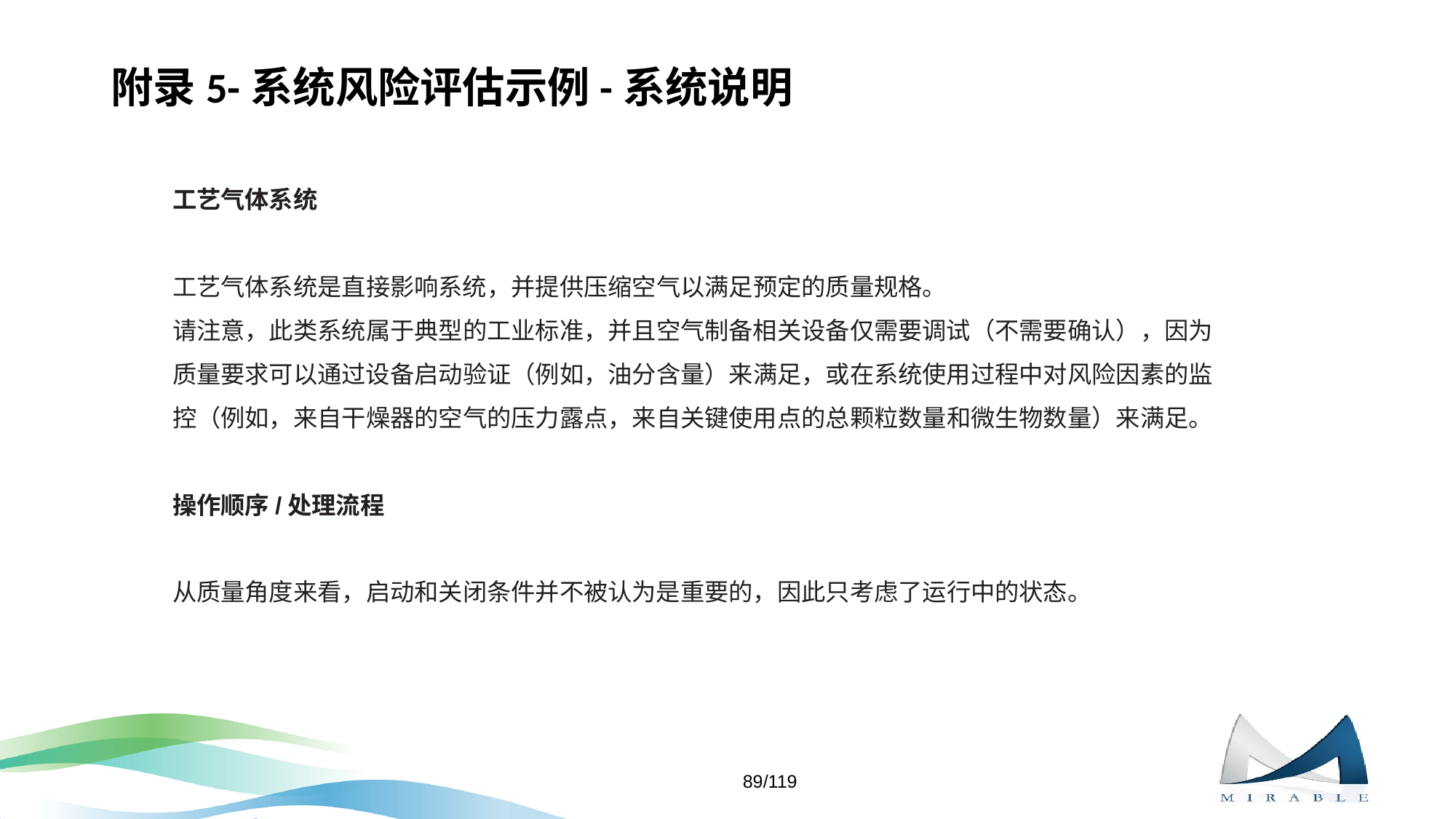

# 附录5-系统风险评估示例-系统说明
工艺气体系统

工艺气体系统是直接影响系统，并提供压缩空气以满足预定的质量规格。
请注意，此类系统属于典型的工业标准，并且空气制备相关设备仅需要调试（不需要确认），因为质量要求可以通过设备启动验证（例如，油分含量）来满足，或在系统使用过程中对风险因素的监控（例如，来自干燥器的空气的压力露点，来自关键使用点的总颗粒数量和微生物数量）来满足。

操作顺序/处理流程

从质量角度来看，启动和关闭条件并不被认为是重要的，因此只考虑了运行中的状态。
89/119